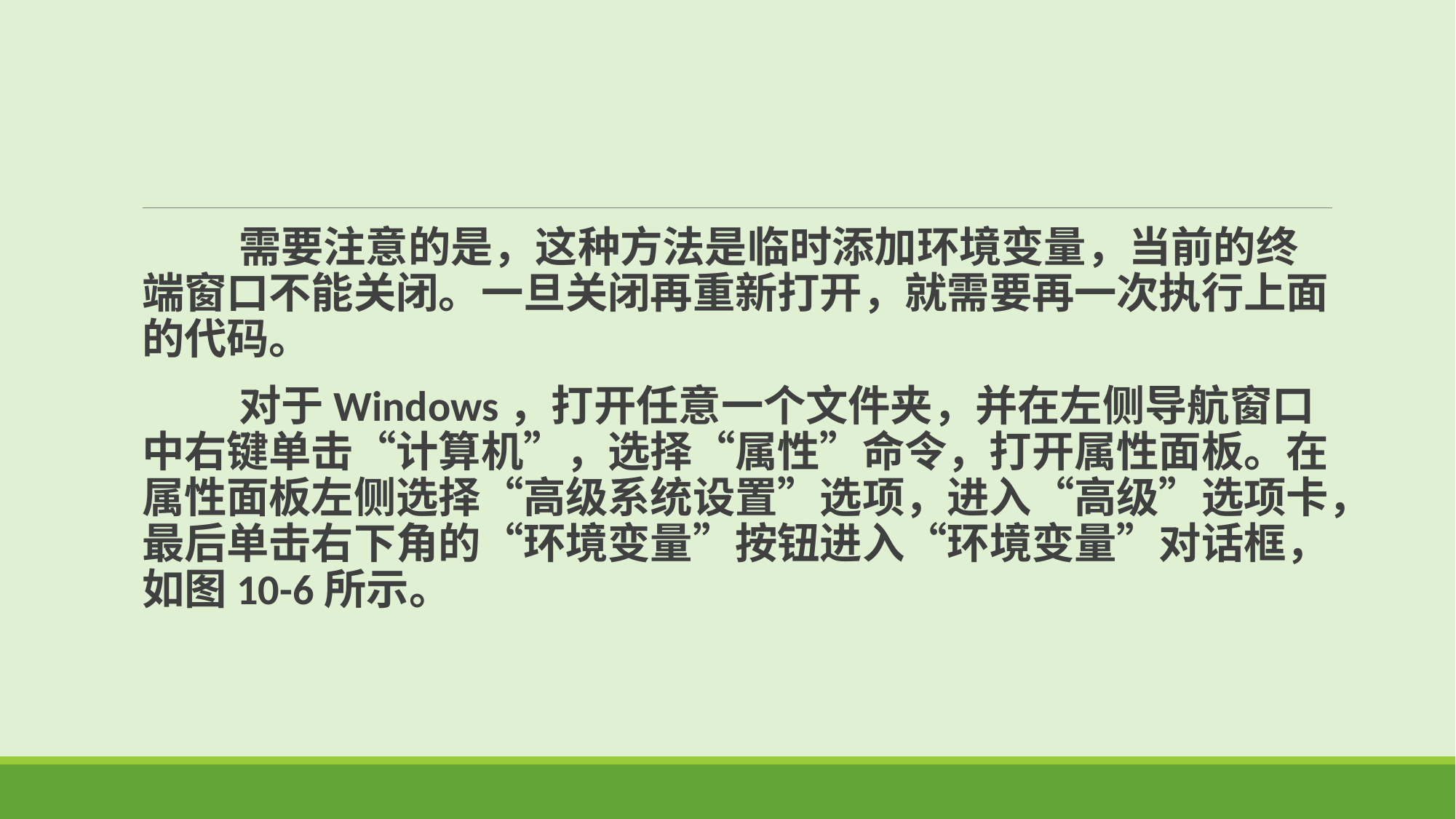

需要注意的是，这种方法是临时添加环境变量，当前的终端窗口不能关闭。一旦关闭再重新打开，就需要再一次执行上面的代码。
         对于Windows，打开任意一个文件夹，并在左侧导航窗口中右键单击“计算机”，选择“属性”命令，打开属性面板。在属性面板左侧选择“高级系统设置”选项，进入“高级”选项卡，最后单击右下角的“环境变量”按钮进入“环境变量”对话框，如图10-6所示。